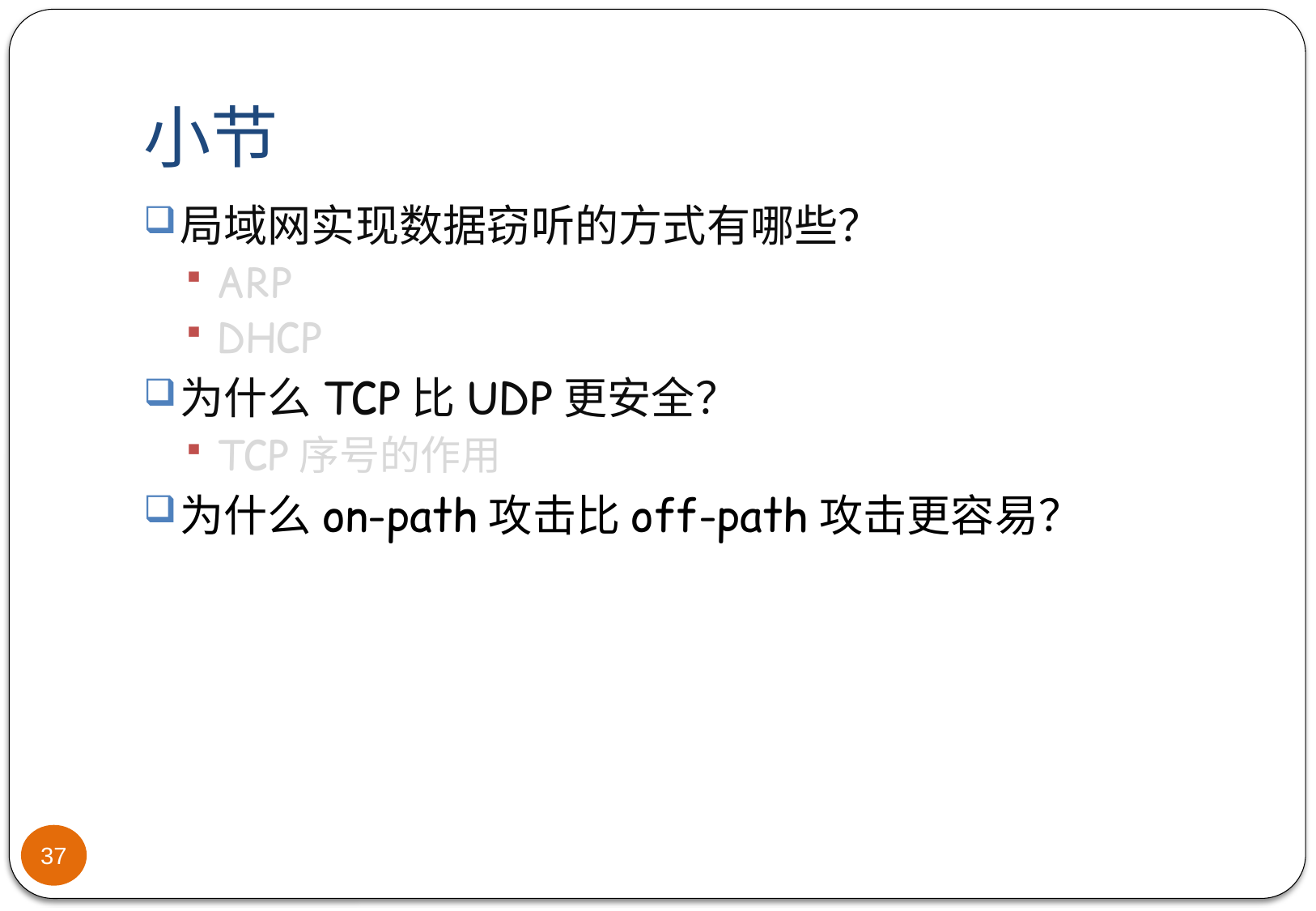

# 小节
局域网实现数据窃听的方式有哪些？
ARP
DHCP
为什么TCP比UDP更安全？
TCP序号的作用
为什么on-path攻击比off-path攻击更容易？

37